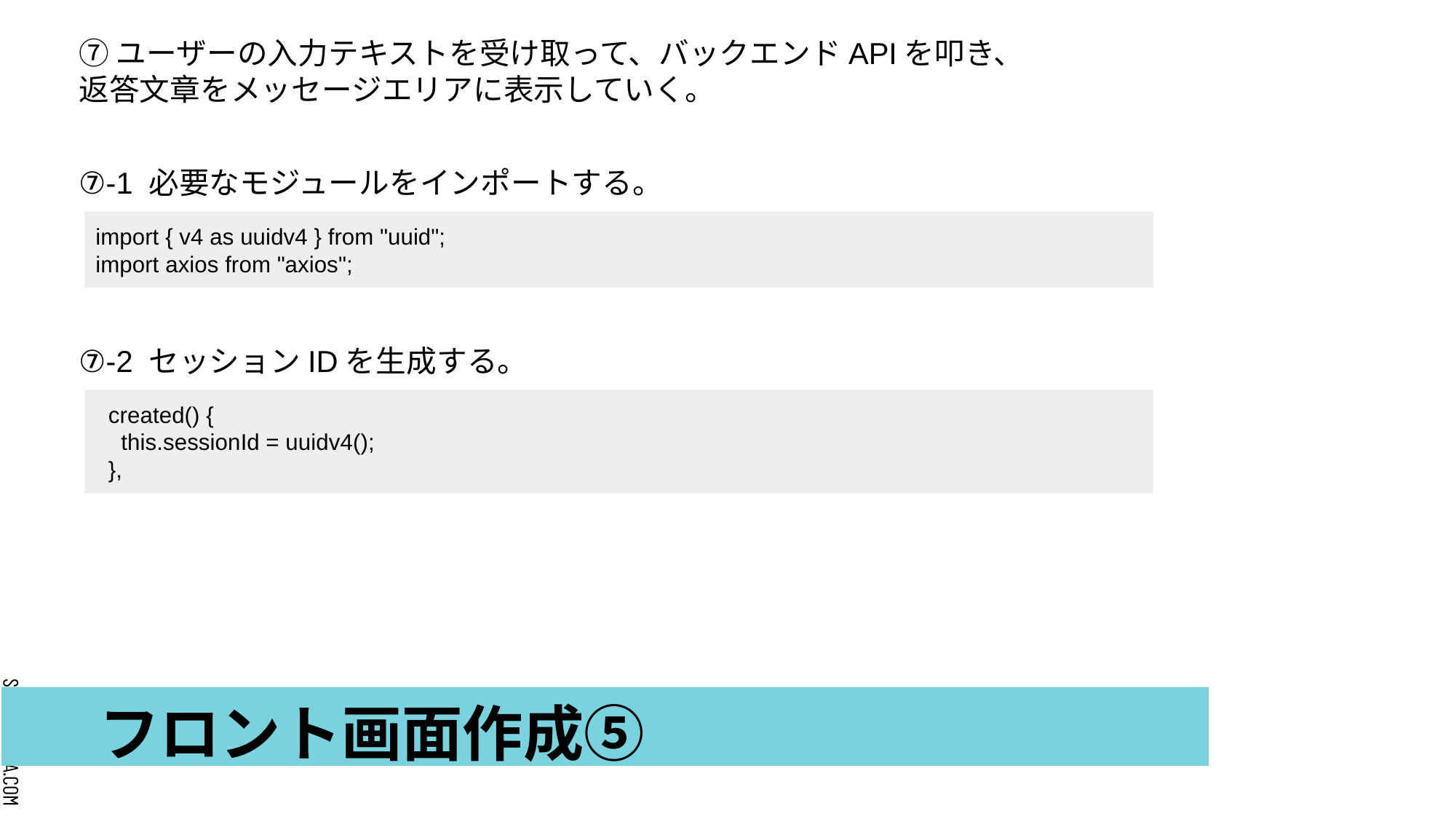

⑦ユーザーの入力テキストを受け取って、バックエンドAPIを叩き、
返答文章をメッセージエリアに表示していく。
⑦-1 必要なモジュールをインポートする。
import { v4 as uuidv4 } from "uuid";
import axios from "axios";
⑦-2 セッションIDを生成する。
  created() {
    this.sessionId = uuidv4();
  },
# フロント画面作成⑤